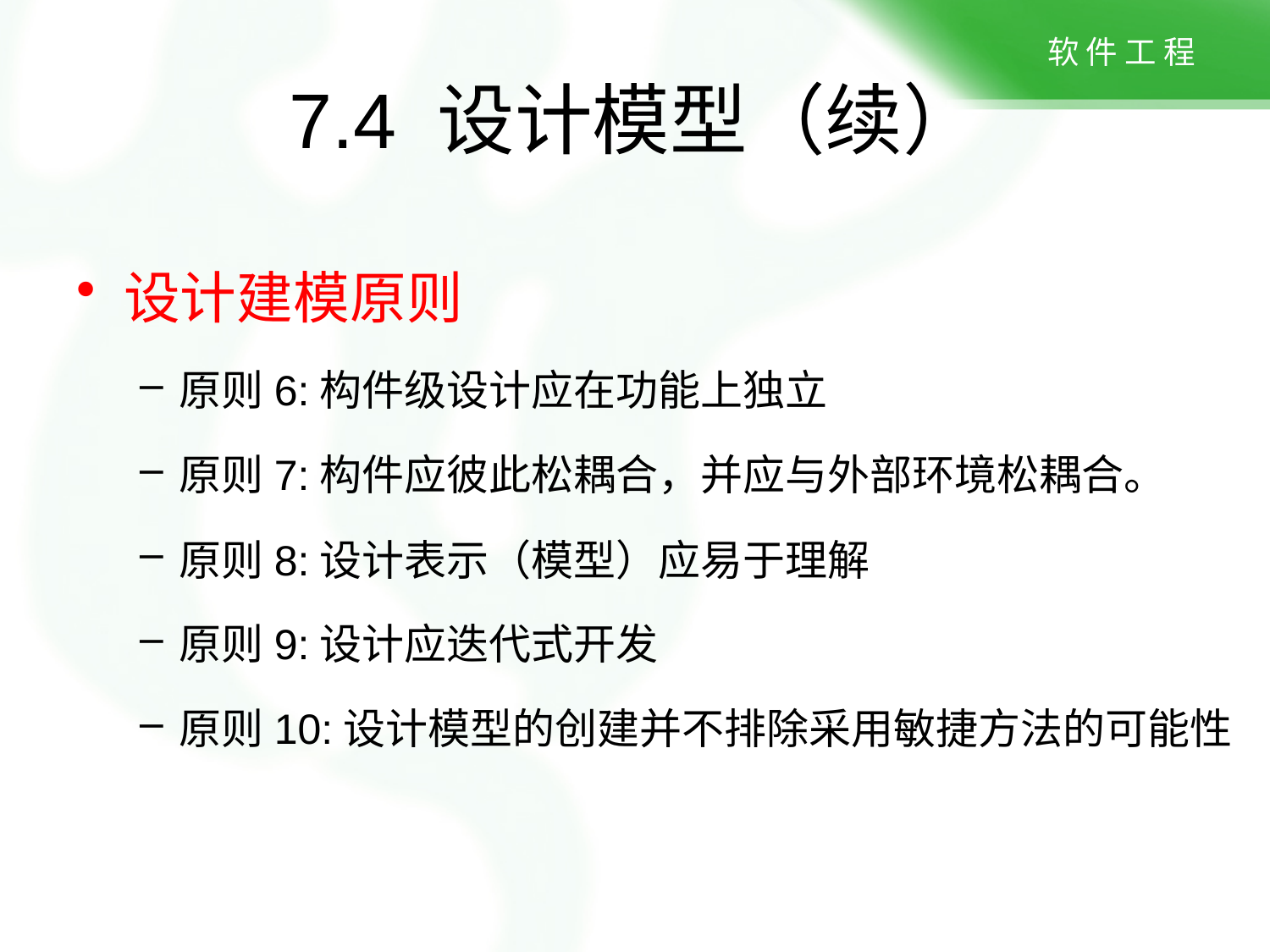

7.4 设计模型（续）
设计建模原则
原则6:构件级设计应在功能上独立
原则7:构件应彼此松耦合，并应与外部环境松耦合。
原则8:设计表示（模型）应易于理解
原则9:设计应迭代式开发
原则10:设计模型的创建并不排除采用敏捷方法的可能性